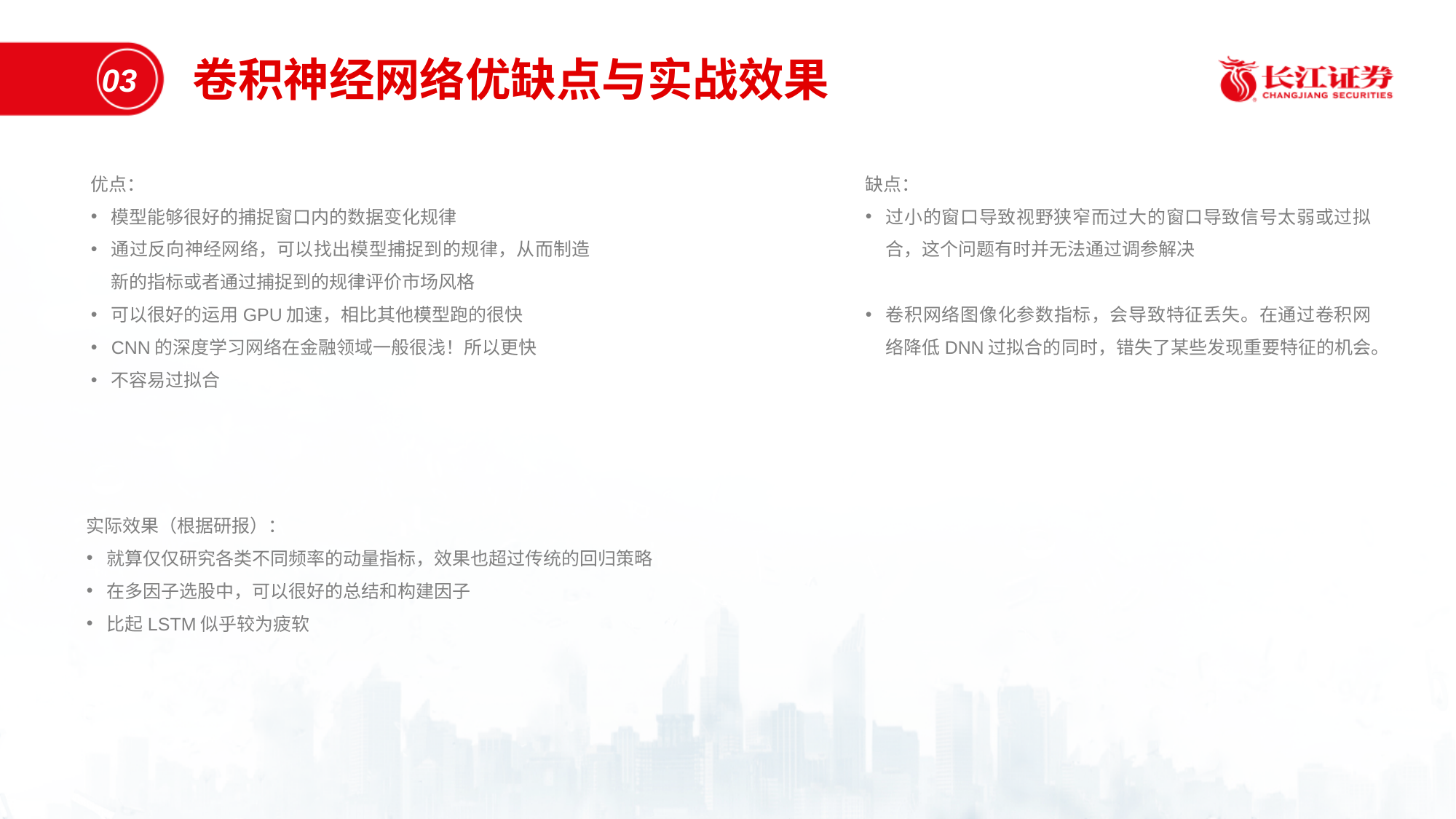

卷积神经网络优缺点与实战效果
03
优点：
模型能够很好的捕捉窗口内的数据变化规律
通过反向神经网络，可以找出模型捕捉到的规律，从而制造新的指标或者通过捕捉到的规律评价市场风格
可以很好的运用GPU加速，相比其他模型跑的很快
CNN的深度学习网络在金融领域一般很浅！所以更快
不容易过拟合
缺点：
过小的窗口导致视野狭窄而过大的窗口导致信号太弱或过拟合，这个问题有时并无法通过调参解决

卷积网络图像化参数指标，会导致特征丢失。在通过卷积网络降低DNN过拟合的同时，错失了某些发现重要特征的机会。
实际效果（根据研报）：
就算仅仅研究各类不同频率的动量指标，效果也超过传统的回归策略
在多因子选股中，可以很好的总结和构建因子
比起LSTM似乎较为疲软